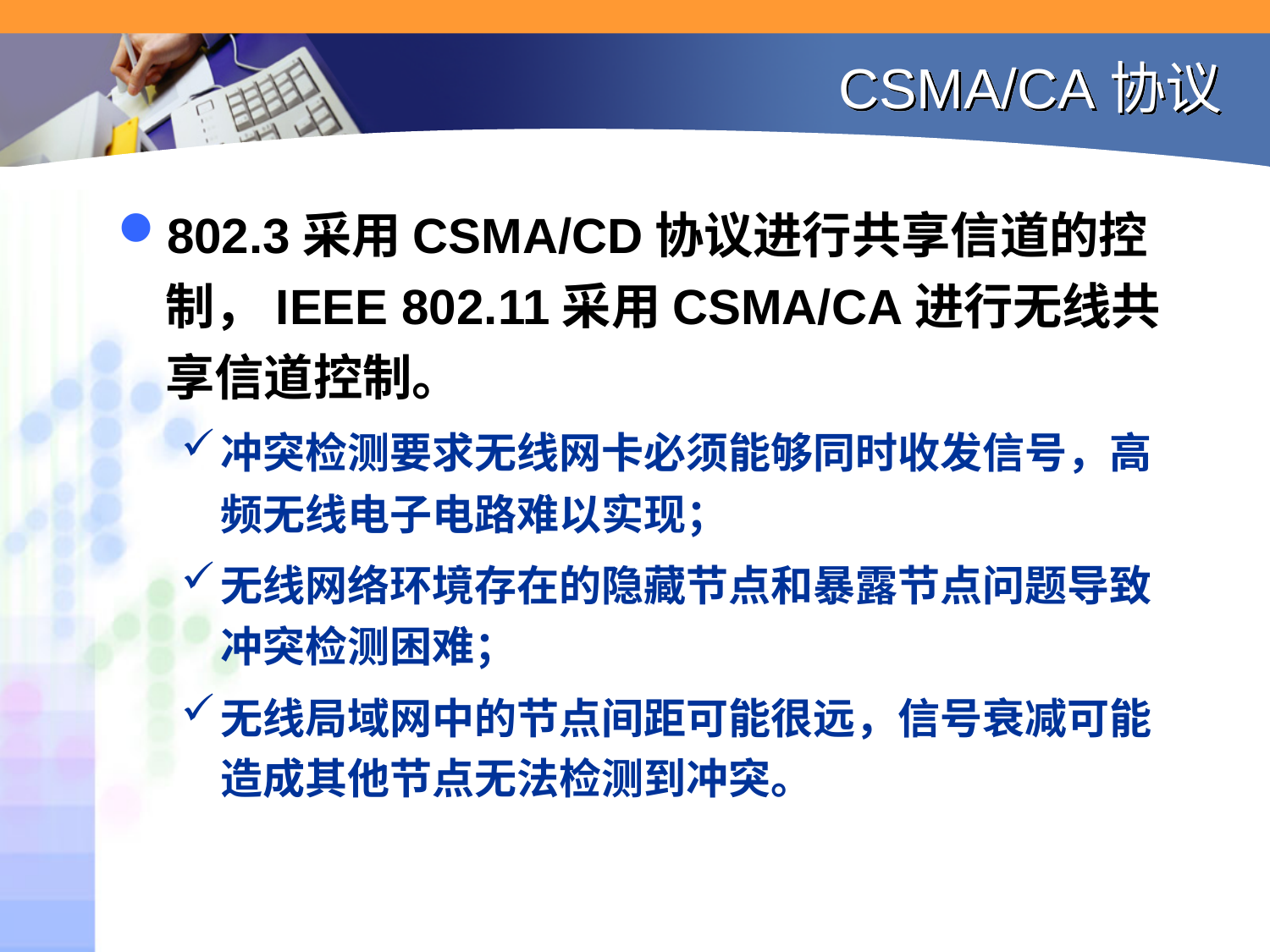

# CSMA/CA协议
802.3采用CSMA/CD协议进行共享信道的控制，IEEE 802.11采用CSMA/CA进行无线共享信道控制。
冲突检测要求无线网卡必须能够同时收发信号，高频无线电子电路难以实现；
无线网络环境存在的隐藏节点和暴露节点问题导致冲突检测困难；
无线局域网中的节点间距可能很远，信号衰减可能造成其他节点无法检测到冲突。